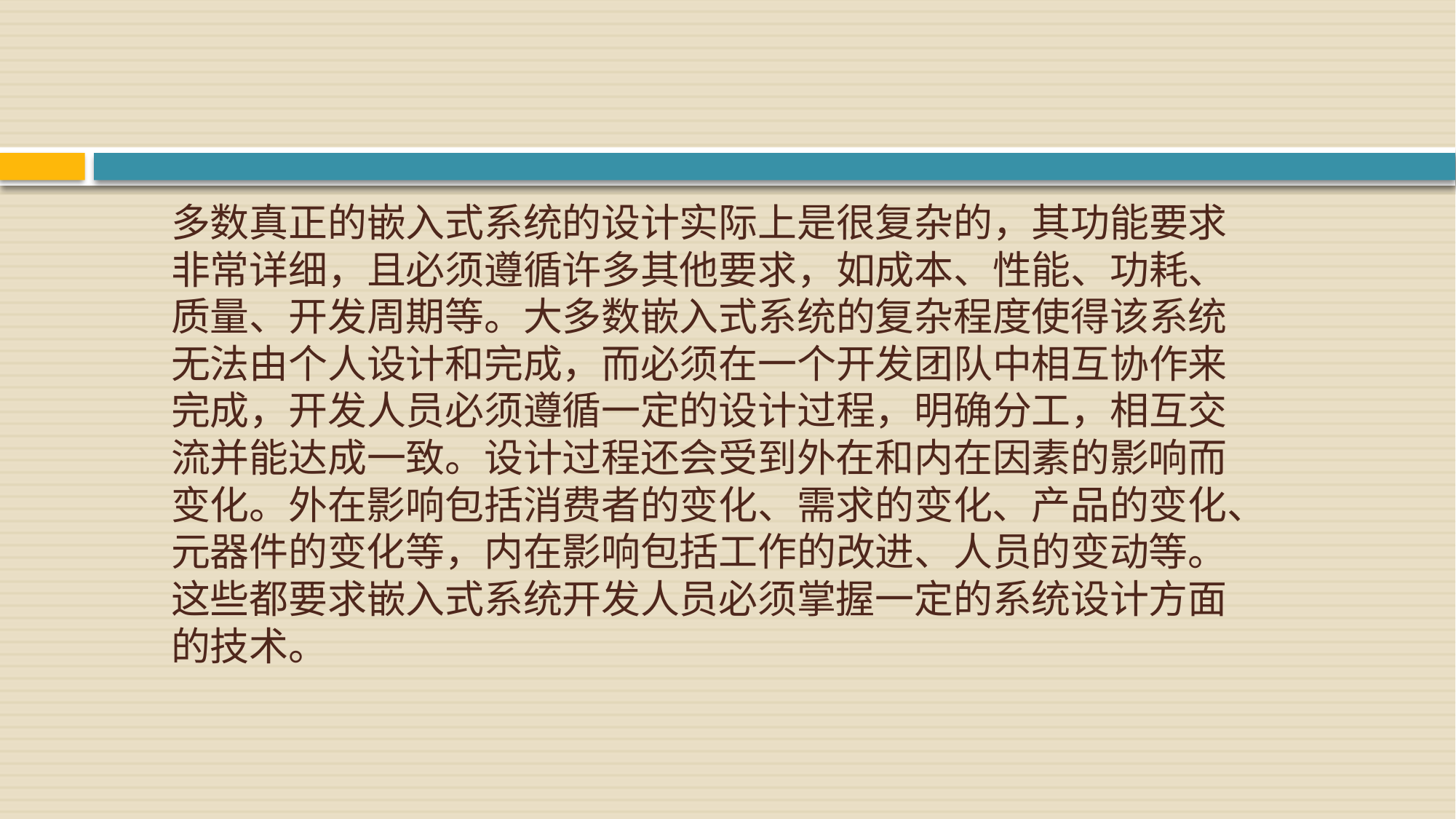

# 多数真正的嵌入式系统的设计实际上是很复杂的，其功能要求非常详细，且必须遵循许多其他要求，如成本、性能、功耗、质量、开发周期等。大多数嵌入式系统的复杂程度使得该系统无法由个人设计和完成，而必须在一个开发团队中相互协作来完成，开发人员必须遵循一定的设计过程，明确分工，相互交流并能达成一致。设计过程还会受到外在和内在因素的影响而变化。外在影响包括消费者的变化、需求的变化、产品的变化、元器件的变化等，内在影响包括工作的改进、人员的变动等。这些都要求嵌入式系统开发人员必须掌握一定的系统设计方面的技术。